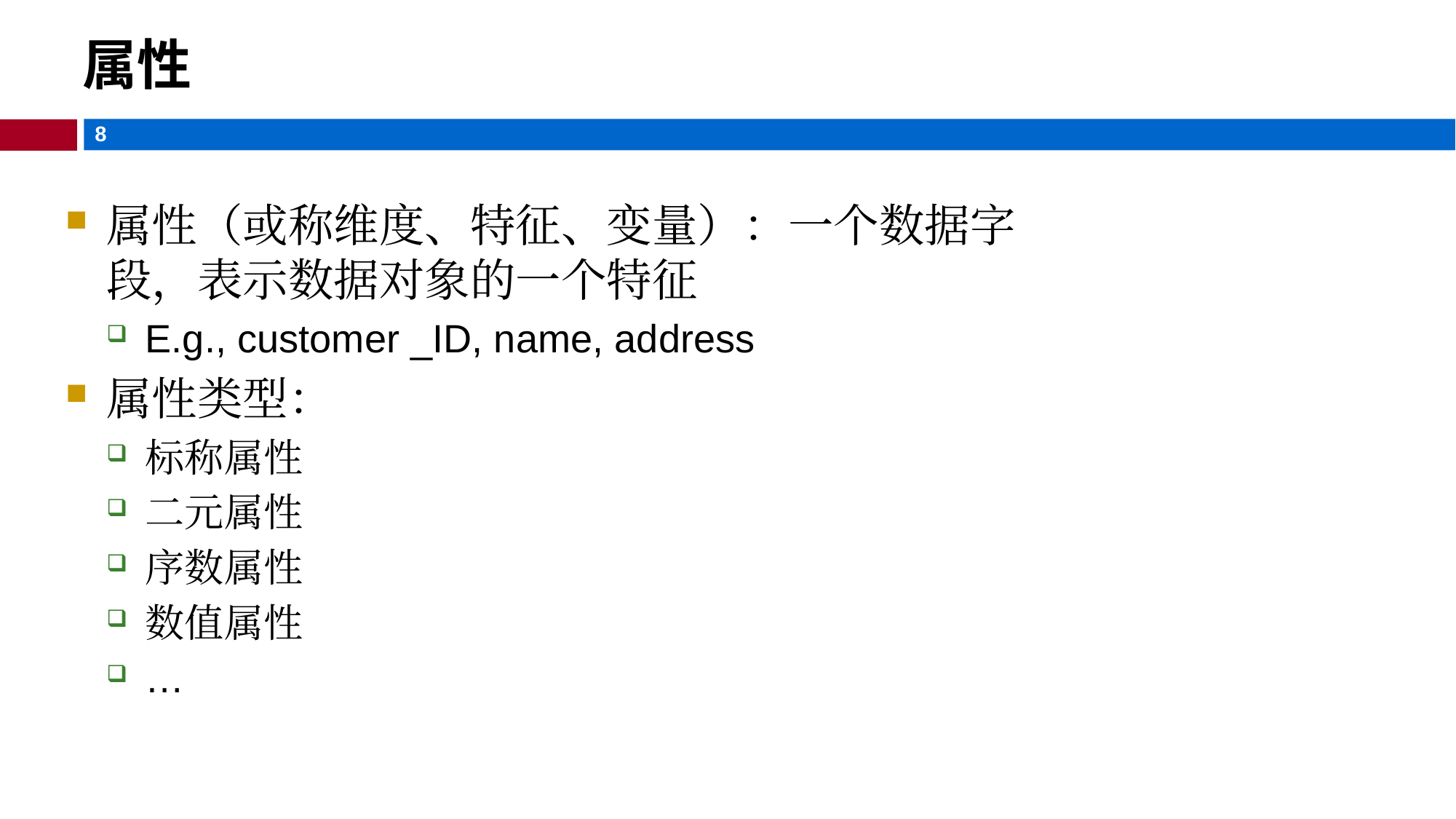

属性
属性（或称维度、特征、变量）：一个数据字段，表示数据对象的一个特征
E.g., customer _ID, name, address
属性类型：
标称属性
二元属性
序数属性
数值属性
…